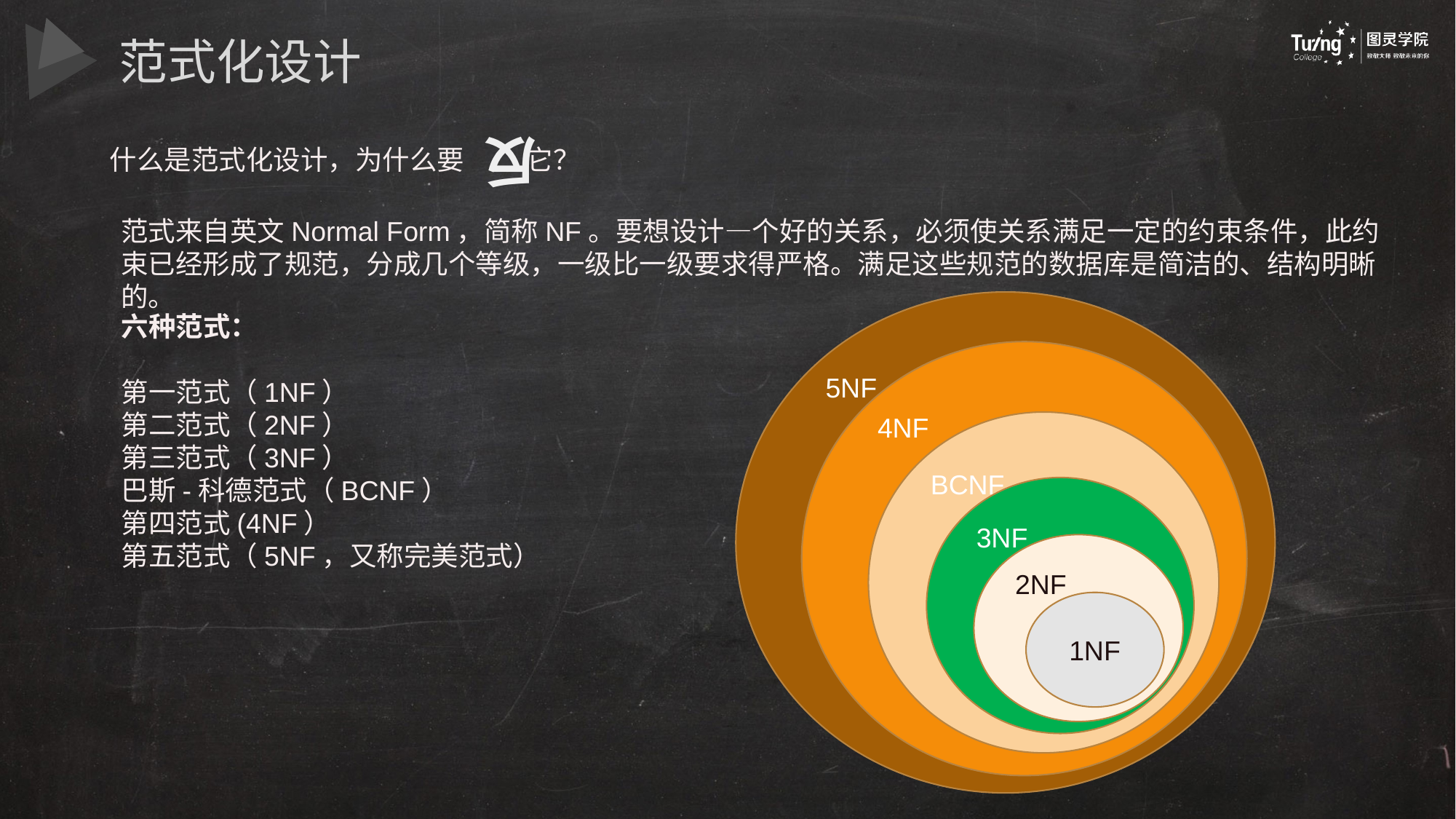

范式化设计
反
什么是范式化设计，为什么要          它？
范式来自英文Normal Form，简称NF。要想设计—个好的关系，必须使关系满足一定的约束条件，此约束已经形成了规范，分成几个等级，一级比一级要求得严格。满足这些规范的数据库是简洁的、结构明晰的。
5NF
六种范式：

第一范式（1NF）
第二范式（2NF）
第三范式（3NF）
巴斯-科德范式（BCNF）
第四范式(4NF）
第五范式（5NF，又称完美范式）
4NF
BCNF
3NF
2NF
1NF